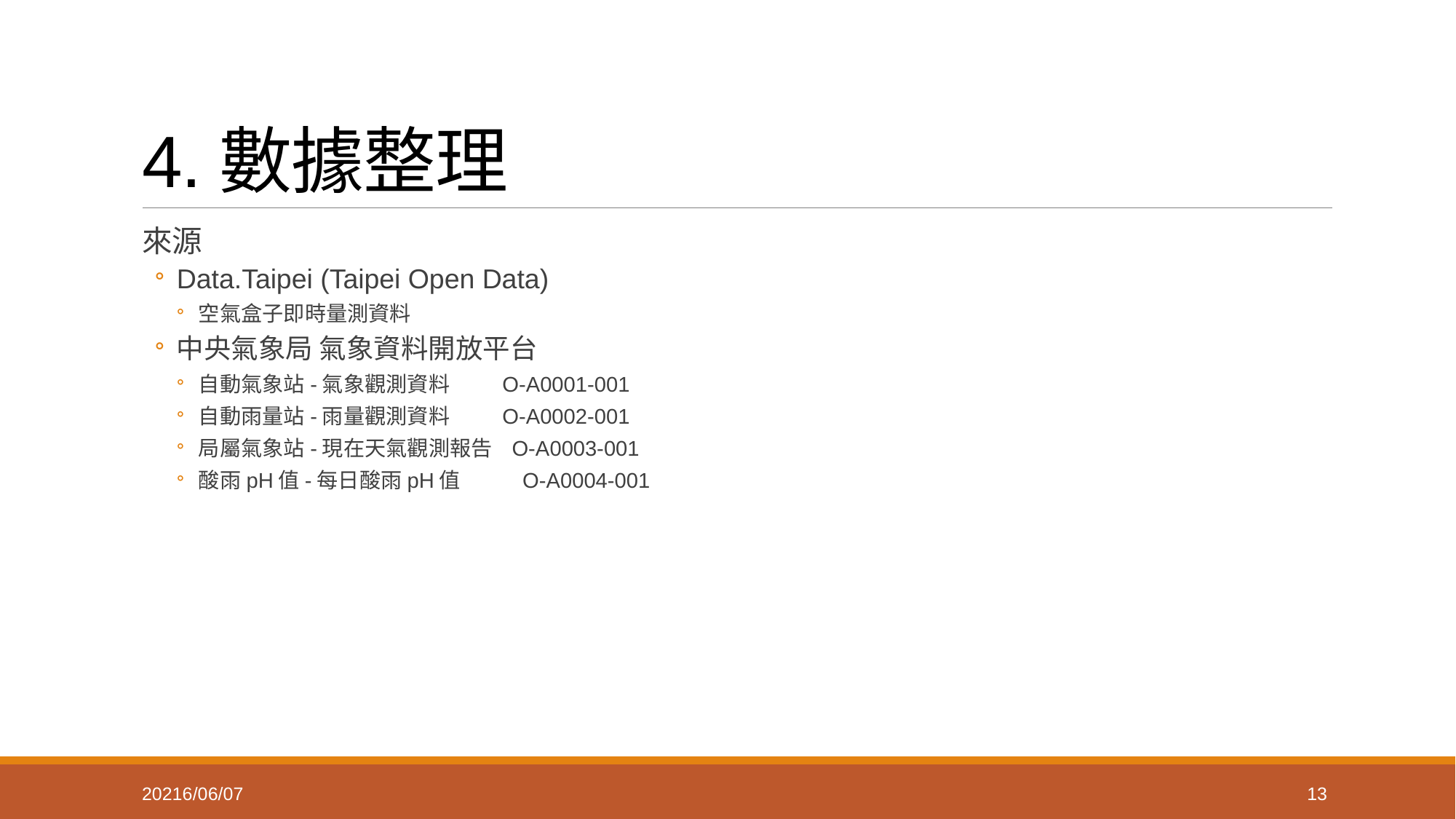

# 4.數據整理
來源
Data.Taipei (Taipei Open Data)
空氣盒子即時量測資料
中央氣象局 氣象資料開放平台
自動氣象站-氣象觀測資料          O-A0001-001
自動雨量站-雨量觀測資料          O-A0002-001
局屬氣象站-現在天氣觀測報告   O-A0003-001
酸雨pH值-每日酸雨pH值            O-A0004-001

20216/06/07
13